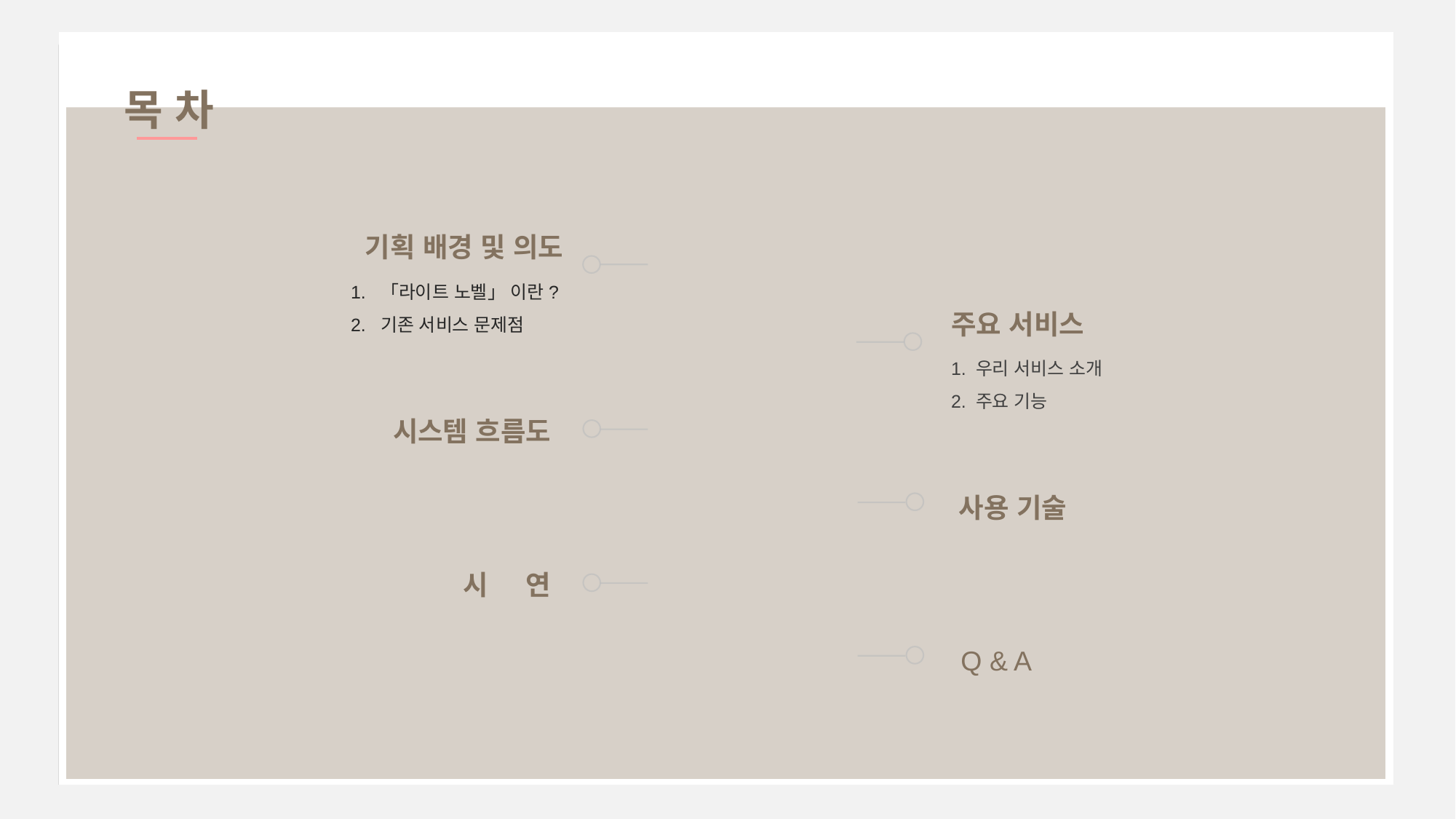

목 차
기획 배경 및 의도

1.  「라이트 노벨」 이란?
2.  기존 서비스 문제점

주요 서비스

1. 우리 서비스 소개
2. 주요 기능

시스템 흐름도

사용 기술

시     연

Q & A